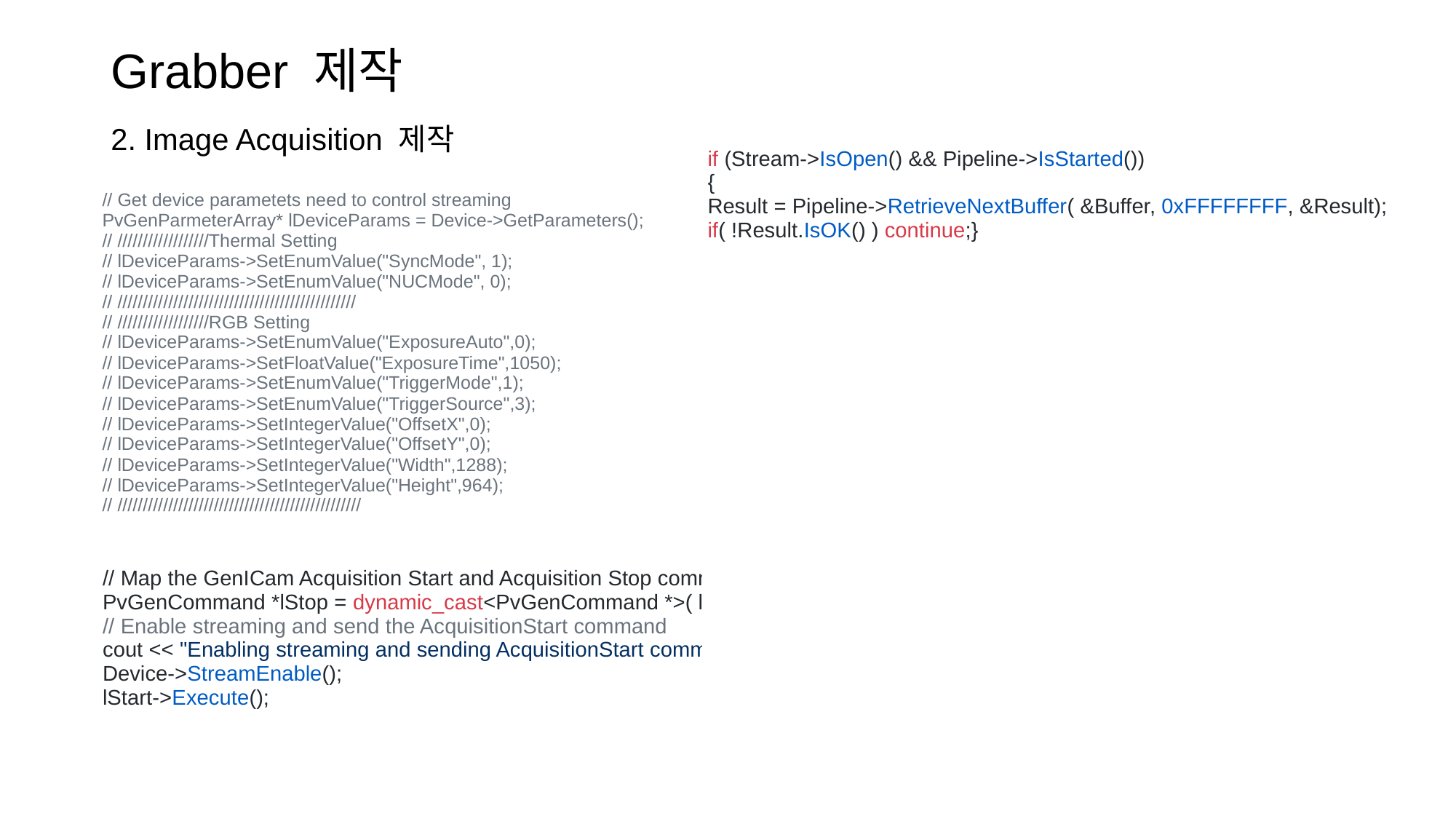

# Grabber 제작
2. Image Acquisition 제작

| if (Stream->IsOpen() && Pipeline->IsStarted()) { Result = Pipeline->RetrieveNextBuffer( &Buffer, 0xFFFFFFFF, &Result); if( !Result.IsOK() ) continue;} |
| --- |
| // Get device parametets need to control streaming PvGenParmeterArray\* lDeviceParams = Device->GetParameters(); // //////////////////Thermal Setting // lDeviceParams->SetEnumValue("SyncMode", 1); // lDeviceParams->SetEnumValue("NUCMode", 0); // /////////////////////////////////////////////// // //////////////////RGB Setting // lDeviceParams->SetEnumValue("ExposureAuto",0); // lDeviceParams->SetFloatValue("ExposureTime",1050); // lDeviceParams->SetEnumValue("TriggerMode",1); // lDeviceParams->SetEnumValue("TriggerSource",3); // lDeviceParams->SetIntegerValue("OffsetX",0); // lDeviceParams->SetIntegerValue("OffsetY",0); // lDeviceParams->SetIntegerValue("Width",1288); // lDeviceParams->SetIntegerValue("Height",964); // //////////////////////////////////////////////// |
| --- |
| // Map the GenICam Acquisition Start and Acquisition Stop commands PvGenCommand \*lStop = dynamic\_cast<PvGenCommand \*>( lDeviceParams->Get( "AcquisitionStop" ) ); // Enable streaming and send the AcquisitionStart command cout << "Enabling streaming and sending AcquisitionStart command." << endl; Device->StreamEnable(); lStart->Execute(); |
| --- |